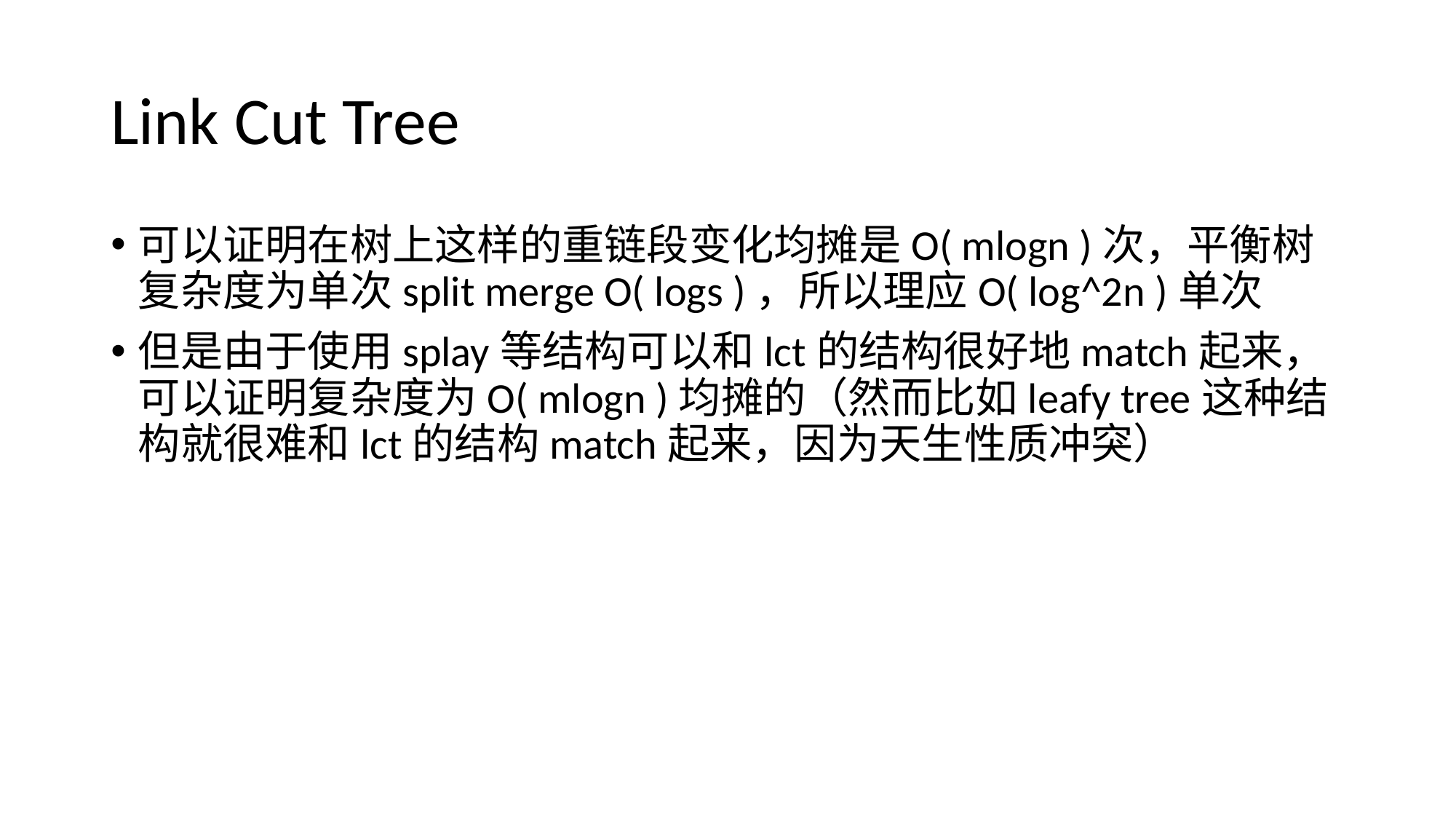

# Link Cut Tree
可以证明在树上这样的重链段变化均摊是O( mlogn )次，平衡树复杂度为单次split merge O( logs )，所以理应O( log^2n )单次
但是由于使用splay等结构可以和lct的结构很好地match起来，可以证明复杂度为O( mlogn )均摊的（然而比如leafy tree这种结构就很难和lct的结构match起来，因为天生性质冲突）